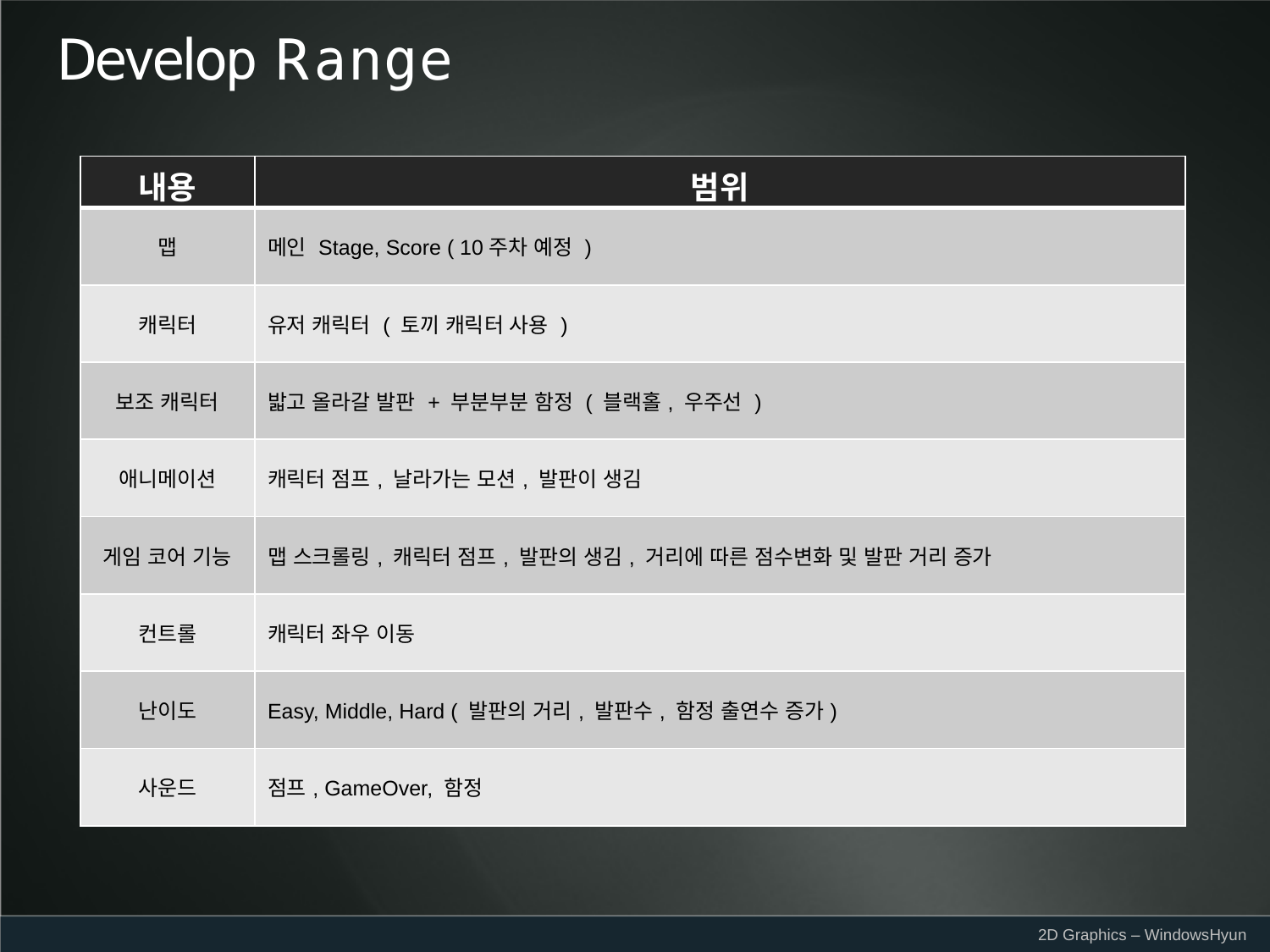

Develop Range
| 내용 | 범위 |
| --- | --- |
| 맵 | 메인 Stage, Score ( 10주차 예정 ) |
| 캐릭터 | 유저 캐릭터 ( 토끼 캐릭터 사용 ) |
| 보조 캐릭터 | 밟고 올라갈 발판 + 부분부분 함정 ( 블랙홀, 우주선 ) |
| 애니메이션 | 캐릭터 점프, 날라가는 모션, 발판이 생김 |
| 게임 코어 기능 | 맵 스크롤링, 캐릭터 점프, 발판의 생김, 거리에 따른 점수변화 및 발판 거리 증가 |
| 컨트롤 | 캐릭터 좌우 이동 |
| 난이도 | Easy, Middle, Hard ( 발판의 거리, 발판수, 함정 출연수 증가) |
| 사운드 | 점프, GameOver, 함정 |